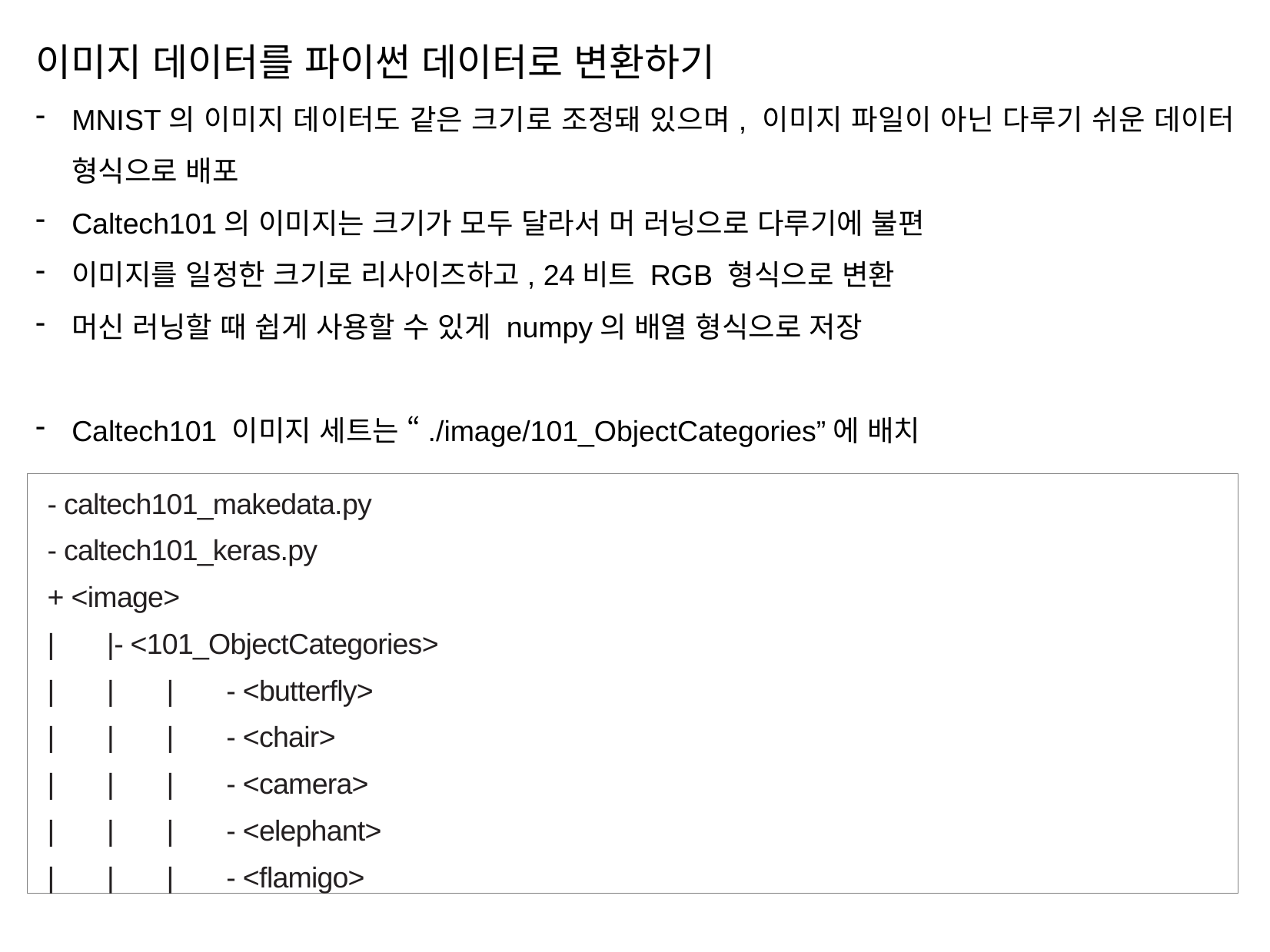

이미지 데이터를 파이썬 데이터로 변환하기
MNIST의 이미지 데이터도 같은 크기로 조정돼 있으며, 이미지 파일이 아닌 다루기 쉬운 데이터 형식으로 배포
Caltech101의 이미지는 크기가 모두 달라서 머 러닝으로 다루기에 불편
이미지를 일정한 크기로 리사이즈하고, 24비트 RGB 형식으로 변환
머신 러닝할 때 쉽게 사용할 수 있게 numpy의 배열 형식으로 저장

Caltech101 이미지 세트는 “./image/101_ObjectCategories”에 배치
- caltech101_makedata.py
- caltech101_keras.py
+ <image>
|       |- <101_ObjectCategories>
|       |       |       - <butterfly>
|       |       |       - <chair>
|       |       |       - <camera>
|       |       |       - <elephant>
|       |       |       - <flamigo>